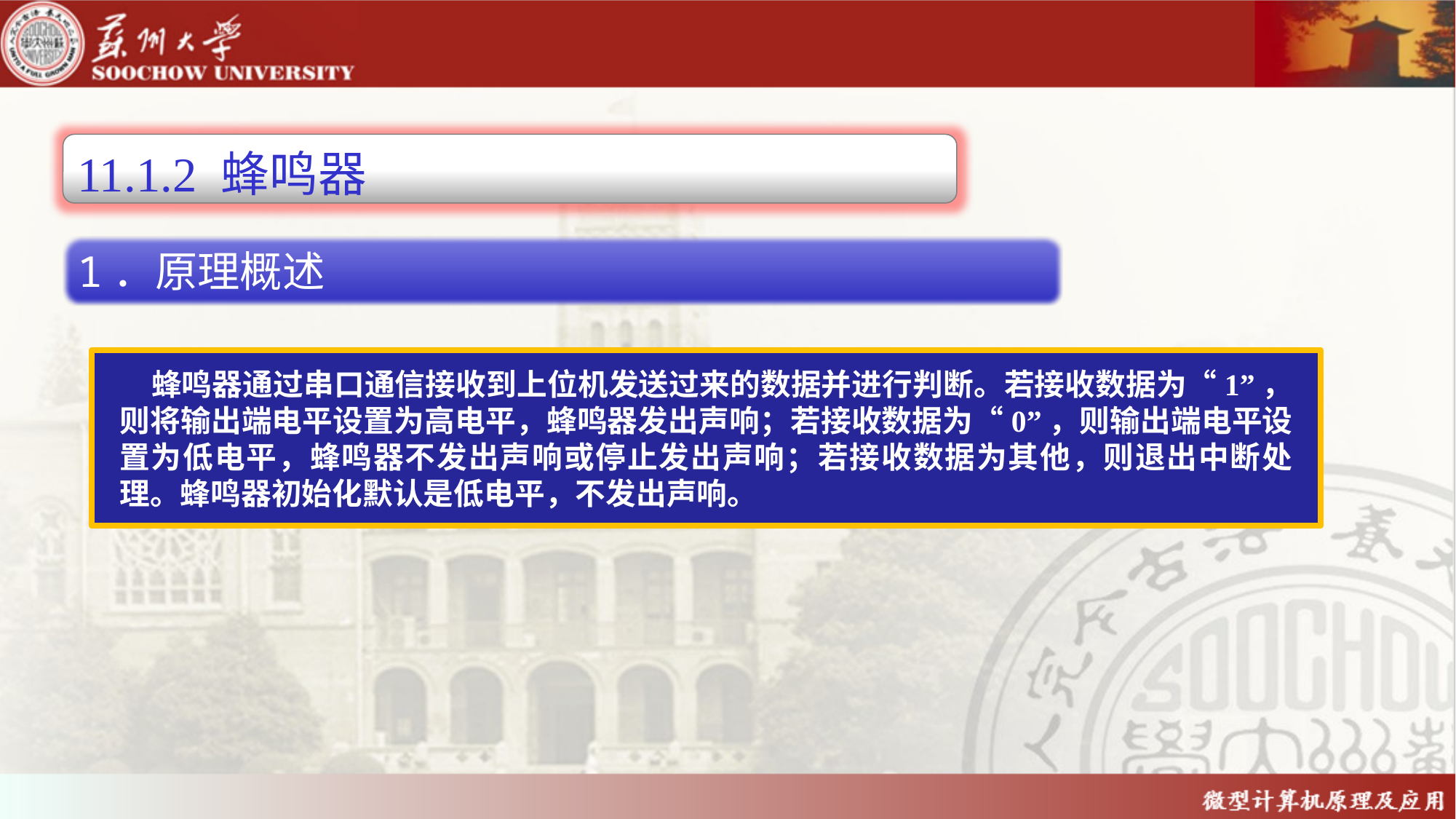

11.1.2 蜂鸣器
1．原理概述
蜂鸣器通过串口通信接收到上位机发送过来的数据并进行判断。若接收数据为“1”，则将输出端电平设置为高电平，蜂鸣器发出声响；若接收数据为“0”，则输出端电平设置为低电平，蜂鸣器不发出声响或停止发出声响；若接收数据为其他，则退出中断处理。蜂鸣器初始化默认是低电平，不发出声响。